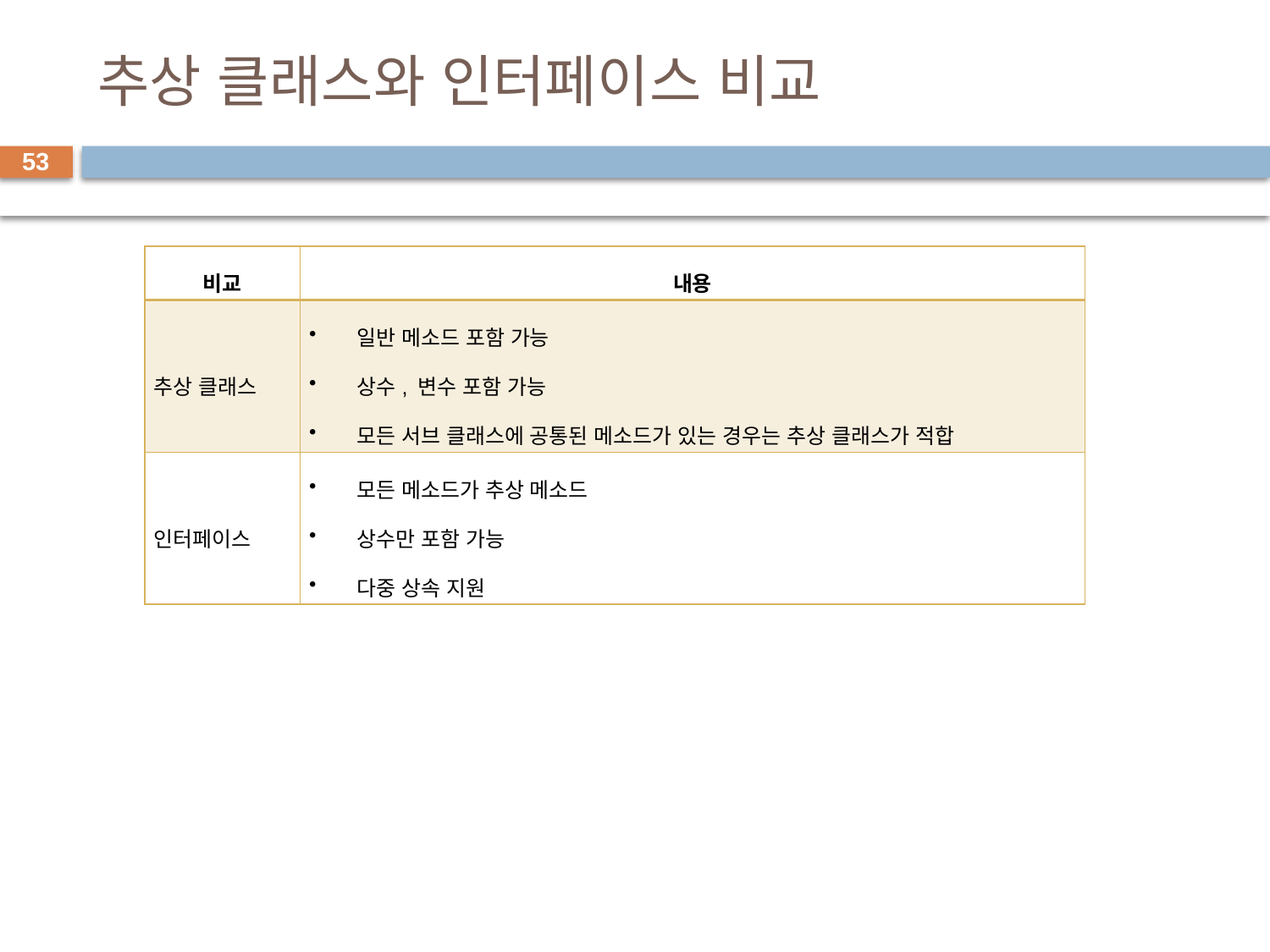

# 추상 클래스와 인터페이스 비교
53
| 비교 | 내용 |
| --- | --- |
| 추상 클래스 | 일반 메소드 포함 가능 상수, 변수 포함 가능 모든 서브 클래스에 공통된 메소드가 있는 경우는 추상 클래스가 적합 |
| 인터페이스 | 모든 메소드가 추상 메소드 상수만 포함 가능 다중 상속 지원 |